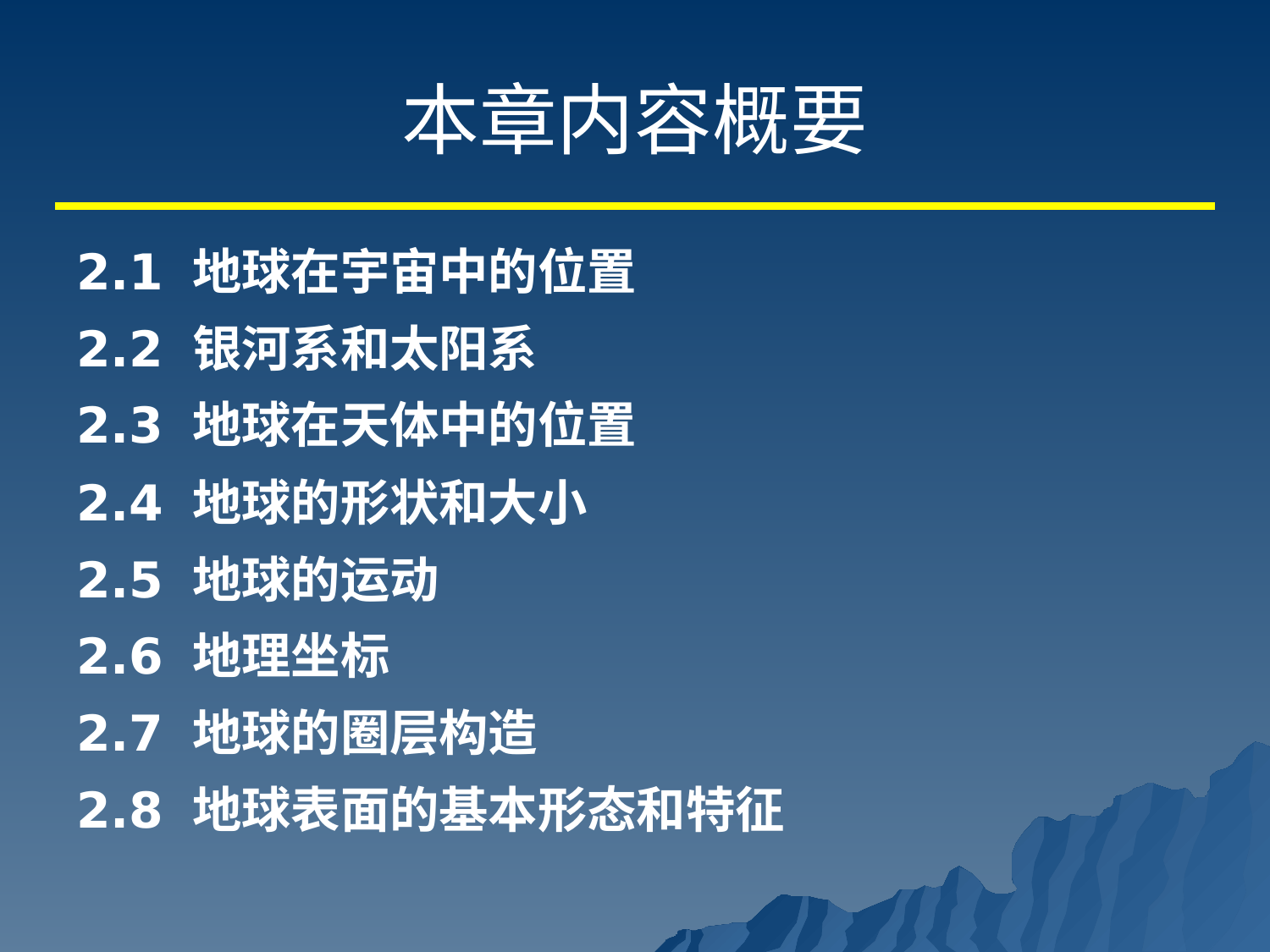

# 本章内容概要
2.1 地球在宇宙中的位置
2.2 银河系和太阳系
2.3 地球在天体中的位置
2.4 地球的形状和大小
2.5 地球的运动
2.6 地理坐标
2.7 地球的圈层构造
2.8 地球表面的基本形态和特征